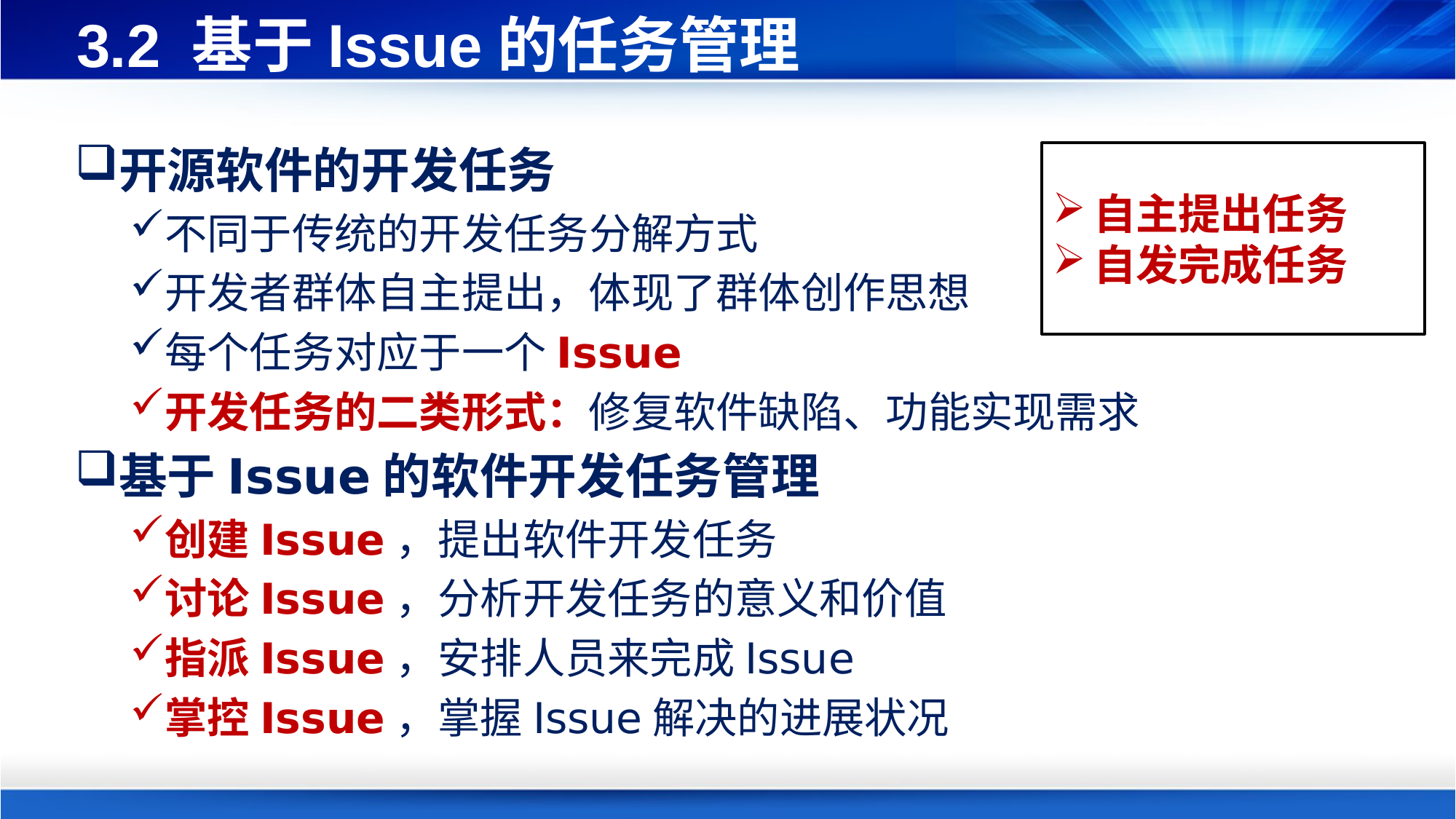

# 3.2 基于Issue的任务管理
开源软件的开发任务
不同于传统的开发任务分解方式
开发者群体自主提出，体现了群体创作思想
每个任务对应于一个Issue
开发任务的二类形式：修复软件缺陷、功能实现需求
基于Issue的软件开发任务管理
创建Issue，提出软件开发任务
讨论Issue，分析开发任务的意义和价值
指派Issue，安排人员来完成Issue
掌控Issue，掌握Issue解决的进展状况
自主提出任务
自发完成任务